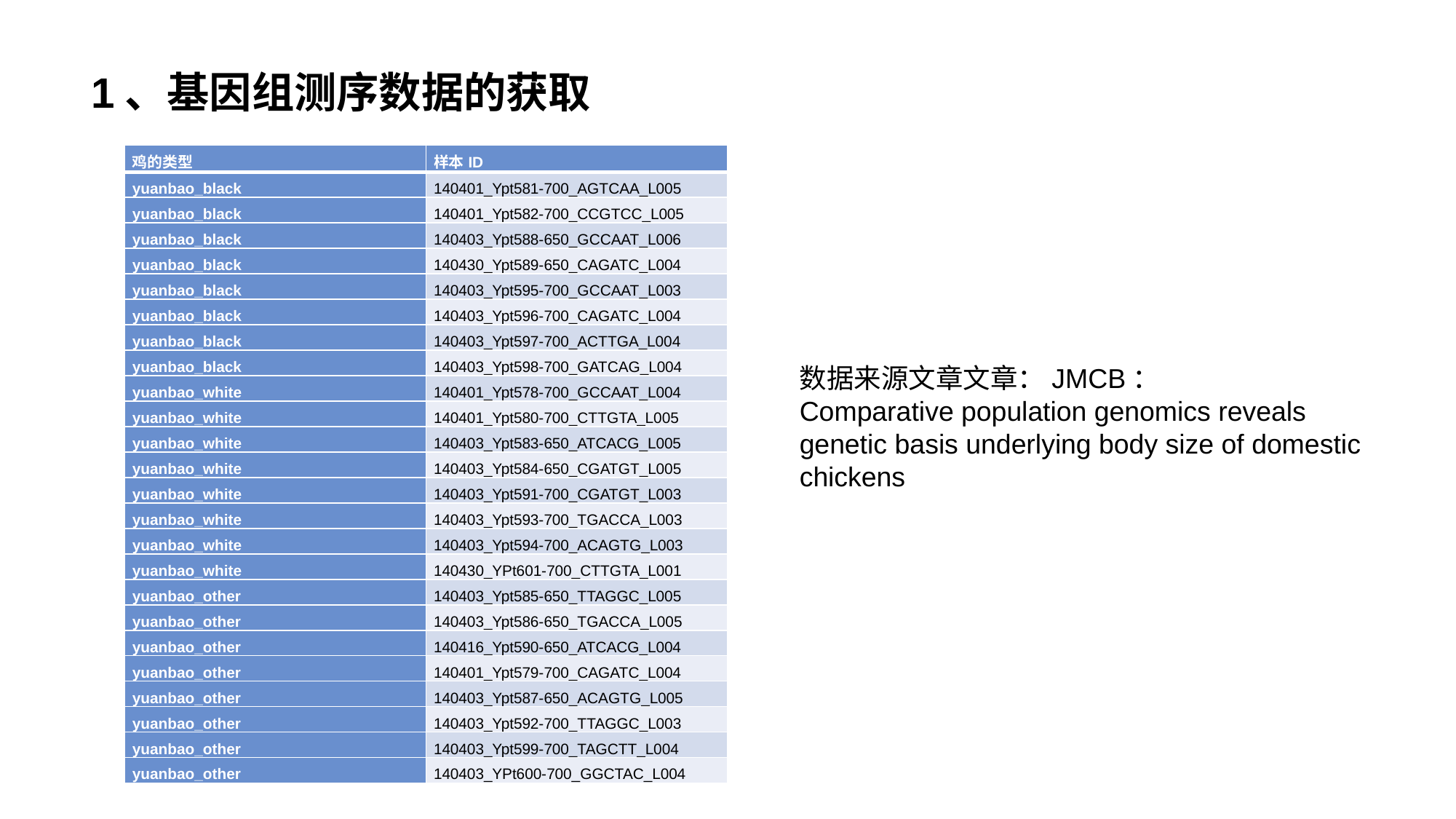

# 1、基因组测序数据的获取
| 鸡的类型 | 样本ID |
| --- | --- |
| yuanbao\_black | 140401\_Ypt581-700\_AGTCAA\_L005 |
| yuanbao\_black | 140401\_Ypt582-700\_CCGTCC\_L005 |
| yuanbao\_black | 140403\_Ypt588-650\_GCCAAT\_L006 |
| yuanbao\_black | 140430\_Ypt589-650\_CAGATC\_L004 |
| yuanbao\_black | 140403\_Ypt595-700\_GCCAAT\_L003 |
| yuanbao\_black | 140403\_Ypt596-700\_CAGATC\_L004 |
| yuanbao\_black | 140403\_Ypt597-700\_ACTTGA\_L004 |
| yuanbao\_black | 140403\_Ypt598-700\_GATCAG\_L004 |
| yuanbao\_white | 140401\_Ypt578-700\_GCCAAT\_L004 |
| yuanbao\_white | 140401\_Ypt580-700\_CTTGTA\_L005 |
| yuanbao\_white | 140403\_Ypt583-650\_ATCACG\_L005 |
| yuanbao\_white | 140403\_Ypt584-650\_CGATGT\_L005 |
| yuanbao\_white | 140403\_Ypt591-700\_CGATGT\_L003 |
| yuanbao\_white | 140403\_Ypt593-700\_TGACCA\_L003 |
| yuanbao\_white | 140403\_Ypt594-700\_ACAGTG\_L003 |
| yuanbao\_white | 140430\_YPt601-700\_CTTGTA\_L001 |
| yuanbao\_other | 140403\_Ypt585-650\_TTAGGC\_L005 |
| yuanbao\_other | 140403\_Ypt586-650\_TGACCA\_L005 |
| yuanbao\_other | 140416\_Ypt590-650\_ATCACG\_L004 |
| yuanbao\_other | 140401\_Ypt579-700\_CAGATC\_L004 |
| yuanbao\_other | 140403\_Ypt587-650\_ACAGTG\_L005 |
| yuanbao\_other | 140403\_Ypt592-700\_TTAGGC\_L003 |
| yuanbao\_other | 140403\_Ypt599-700\_TAGCTT\_L004 |
| yuanbao\_other | 140403\_YPt600-700\_GGCTAC\_L004 |
数据来源文章文章：JMCB：
Comparative population genomics reveals genetic basis underlying body size of domestic chickens